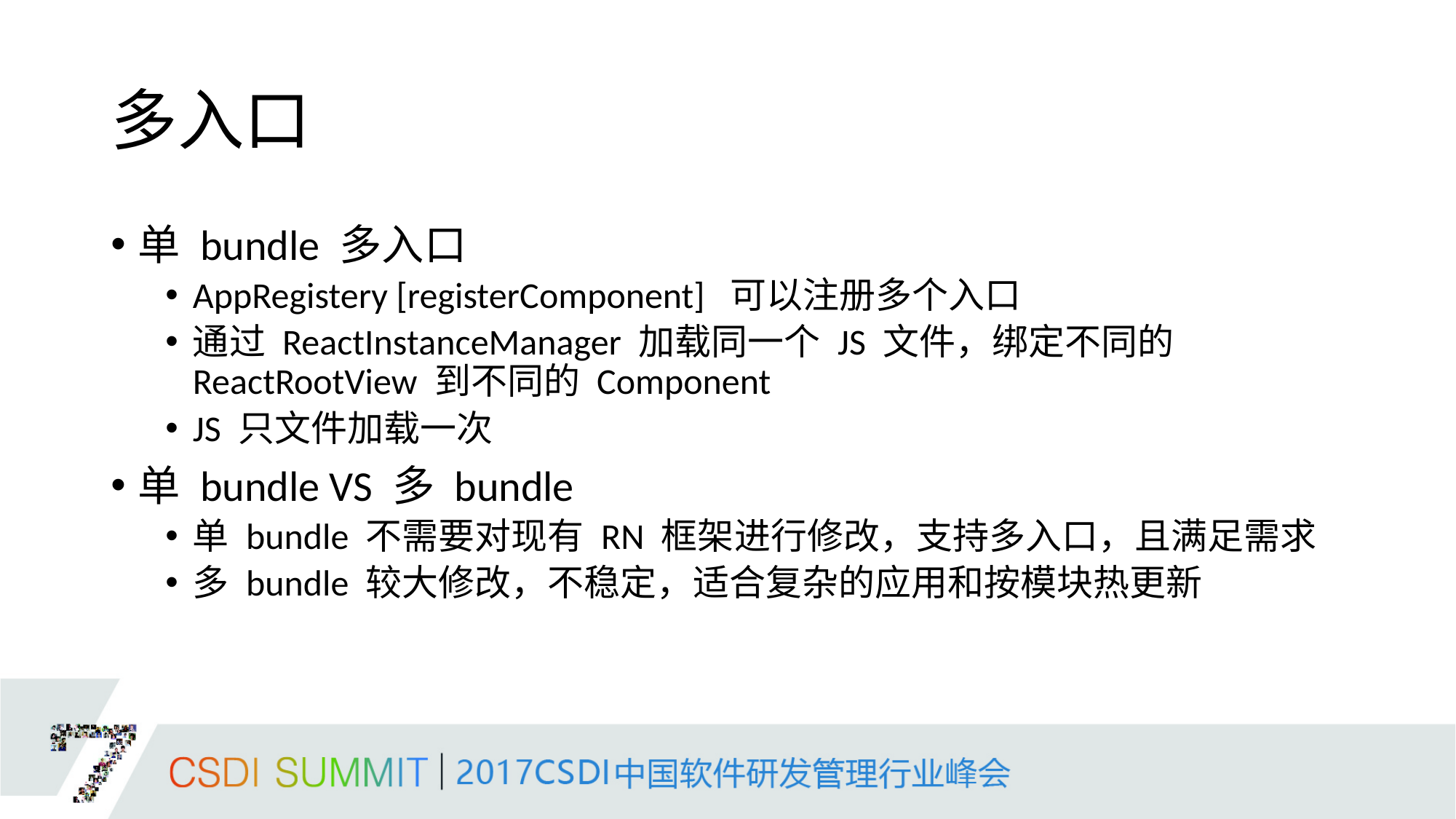

# 多入口
单 bundle 多入口
AppRegistery [registerComponent]  可以注册多个入口
通过 ReactInstanceManager 加载同一个 JS 文件，绑定不同的 ReactRootView 到不同的 Component
JS 只文件加载一次
单 bundle VS 多 bundle
单 bundle 不需要对现有 RN 框架进行修改，支持多入口，且满足需求
多 bundle 较大修改，不稳定，适合复杂的应用和按模块热更新